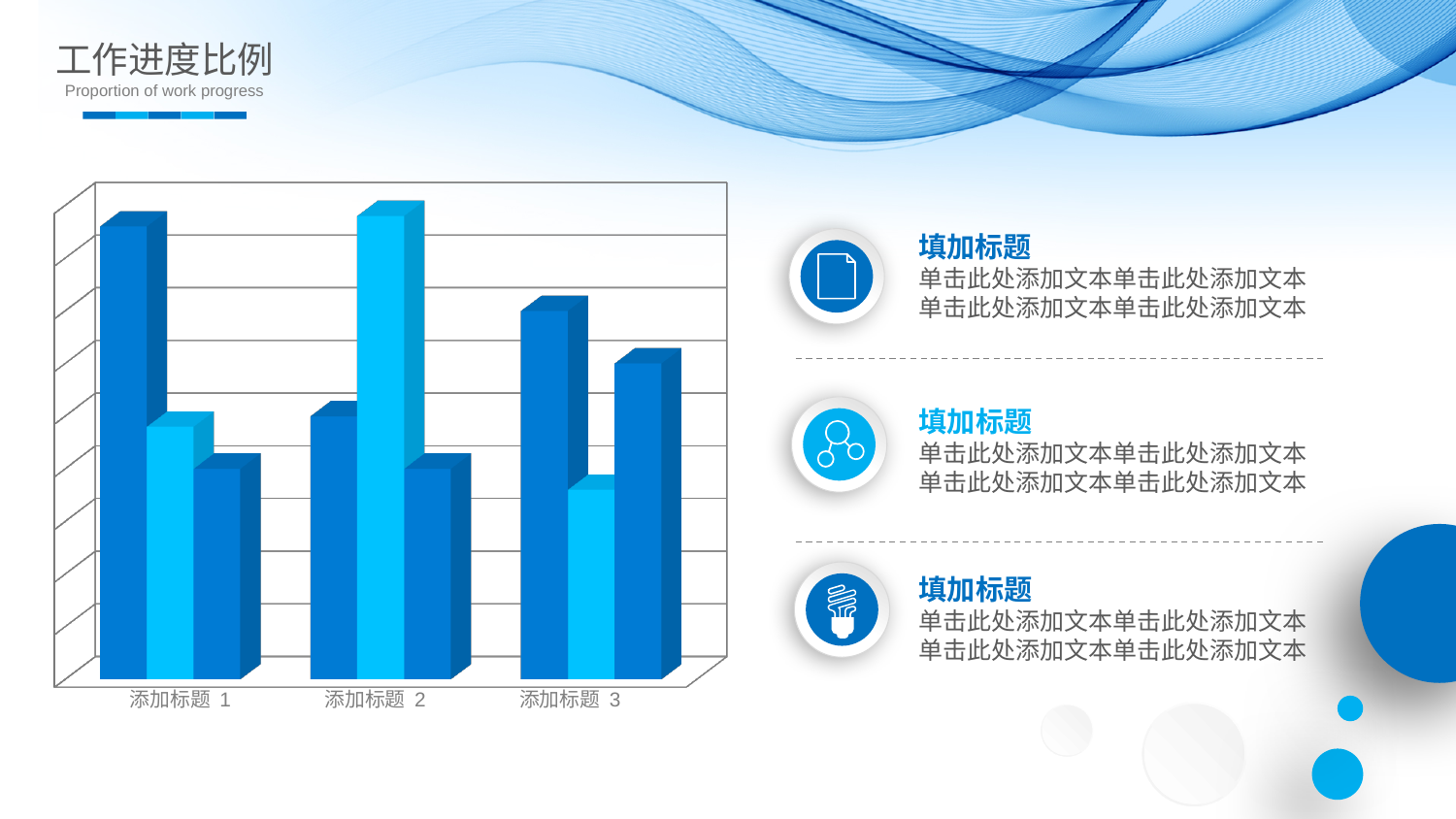

工作进度比例
Proportion of work progress

[unsupported chart]

填加标题
单击此处添加文本单击此处添加文本
单击此处添加文本单击此处添加文本

填加标题
单击此处添加文本单击此处添加文本
单击此处添加文本单击此处添加文本

填加标题
单击此处添加文本单击此处添加文本
单击此处添加文本单击此处添加文本
添加标题 1
添加标题 2
添加标题 3